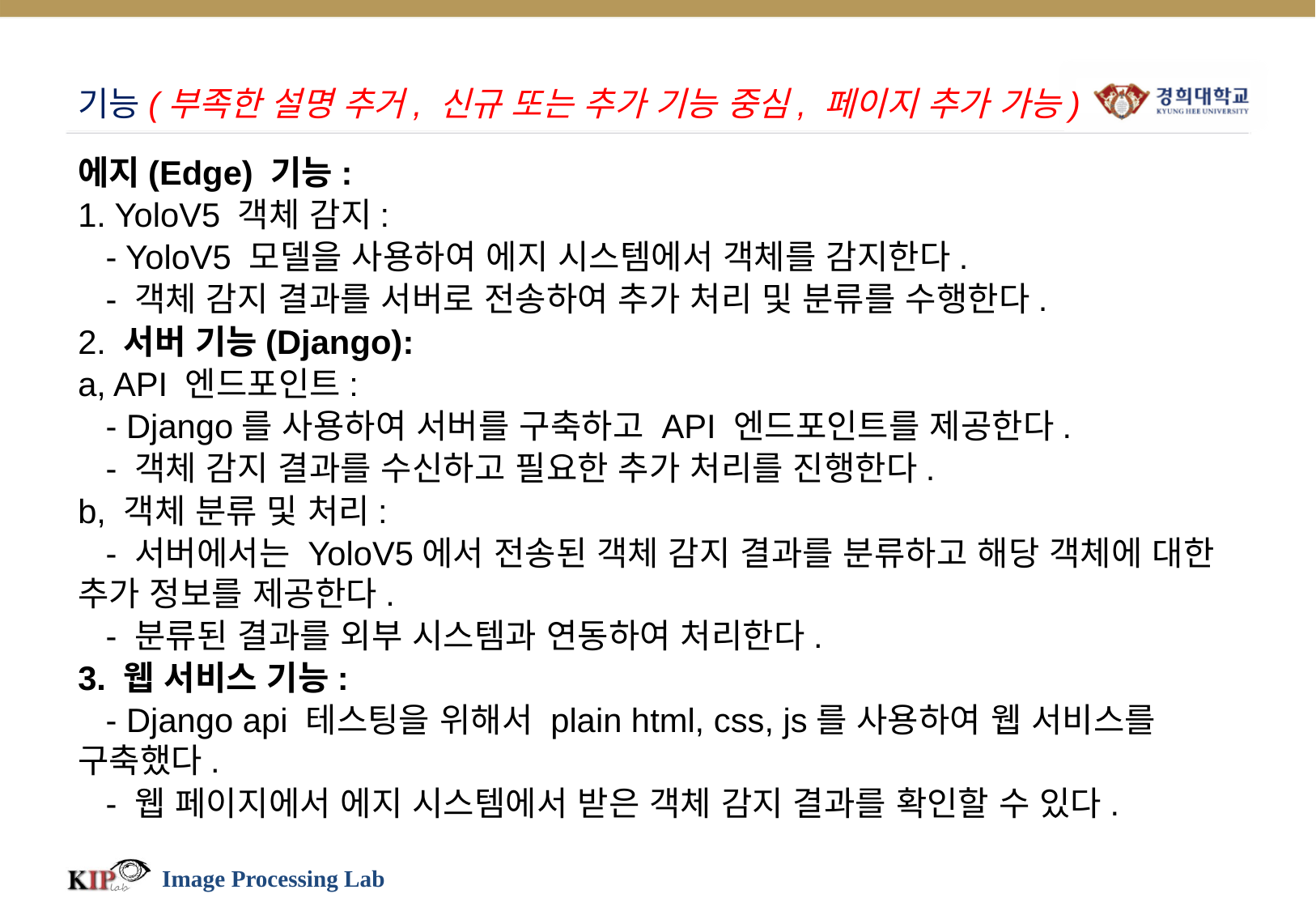

# 기능(부족한 설명 추거, 신규 또는 추가 기능 중심, 페이지 추가 가능)
에지(Edge) 기능:
1. YoloV5 객체 감지:
   - YoloV5 모델을 사용하여 에지 시스템에서 객체를 감지한다.
   - 객체 감지 결과를 서버로 전송하여 추가 처리 및 분류를 수행한다.
2. 서버 기능(Django):
a, API 엔드포인트:
   - Django를 사용하여 서버를 구축하고 API 엔드포인트를 제공한다.
   - 객체 감지 결과를 수신하고 필요한 추가 처리를 진행한다.
b, 객체 분류 및 처리:
   - 서버에서는 YoloV5에서 전송된 객체 감지 결과를 분류하고 해당 객체에 대한 추가 정보를 제공한다.
   - 분류된 결과를 외부 시스템과 연동하여 처리한다.
3. 웹 서비스 기능:
   - Django api 테스팅을 위해서 plain html, css, js를 사용하여 웹 서비스를 구축했다.
   - 웹 페이지에서 에지 시스템에서 받은 객체 감지 결과를 확인할 수 있다.

Image Processing Lab